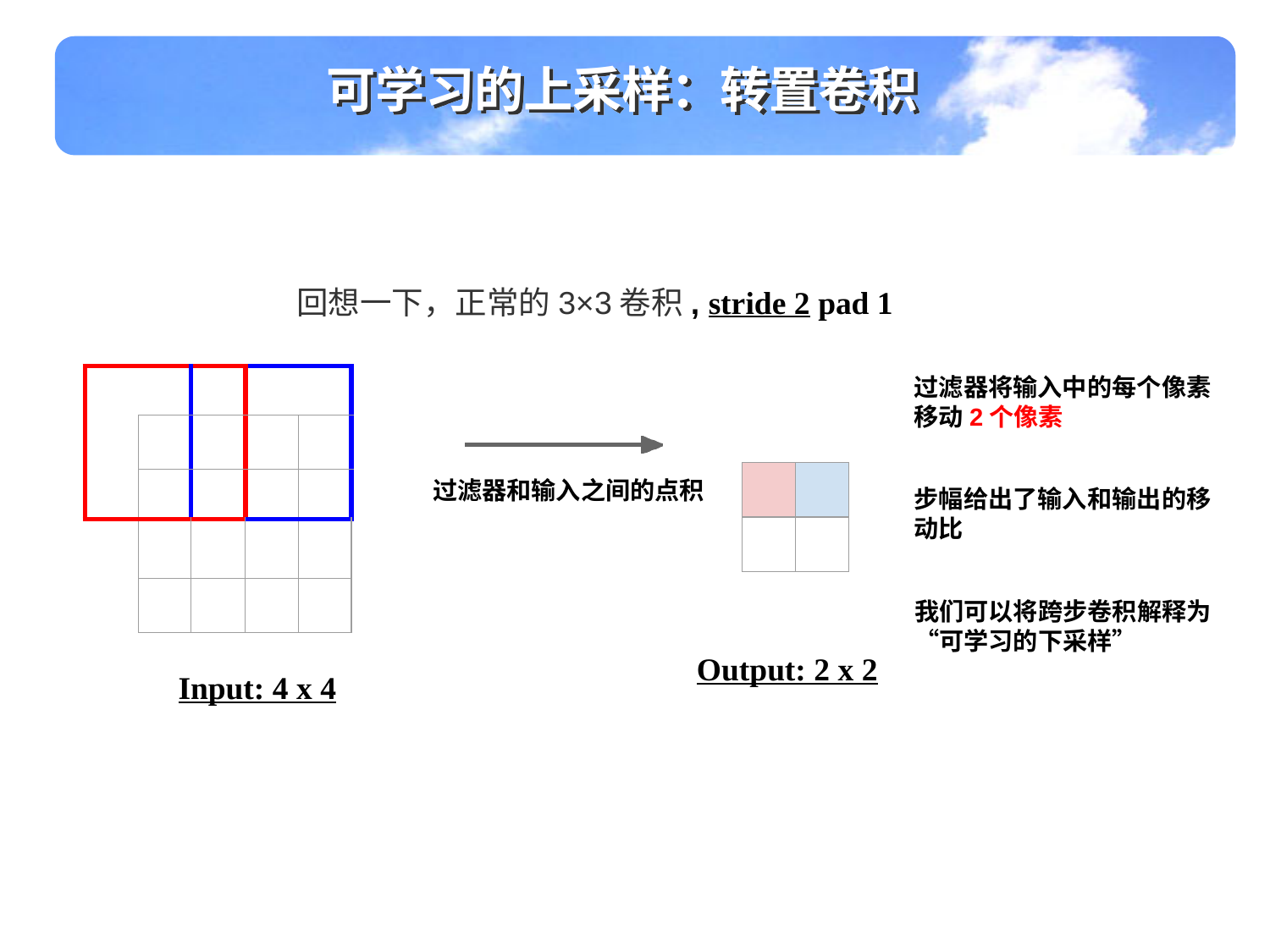

可学习的上采样：转置卷积
回想一下，正常的3×3卷积, stride 2 pad 1
过滤器将输入中的每个像素移动2个像素
|  |  |  |  |  |
| --- | --- | --- | --- | --- |
|  |  |  |  |  |
|  |  |  |  |  |
|  |  |  |  |  |
|  |  |  |  |  |

|  |  |
| --- | --- |
|  |  |
过滤器和输入之间的点积
步幅给出了输入和输出的移动比
我们可以将跨步卷积解释为“可学习的下采样”
Output: 2 x 2
Input: 4 x 4